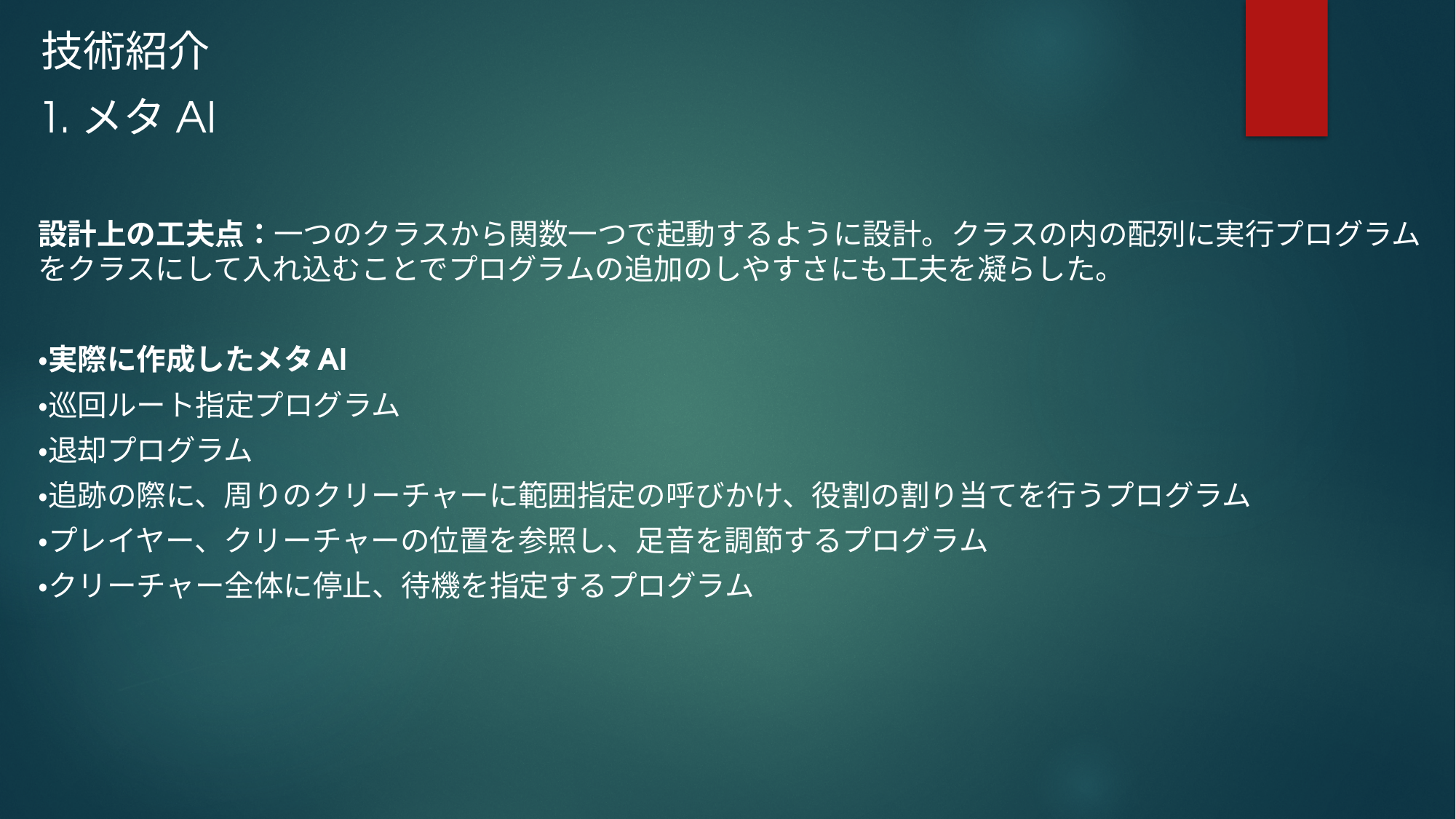

技術紹介
1.メタAI
設計上の工夫点：一つのクラスから関数一つで起動するように設計。クラスの内の配列に実行プログラムをクラスにして入れ込むことでプログラムの追加のしやすさにも工夫を凝らした。

・実際に作成したメタAI
・巡回ルート指定プログラム
・退却プログラム
・追跡の際に、周りのクリーチャーに範囲指定の呼びかけ、役割の割り当てを行うプログラム
・プレイヤー、クリーチャーの位置を参照し、足音を調節するプログラム
・クリーチャー全体に停止、待機を指定するプログラム